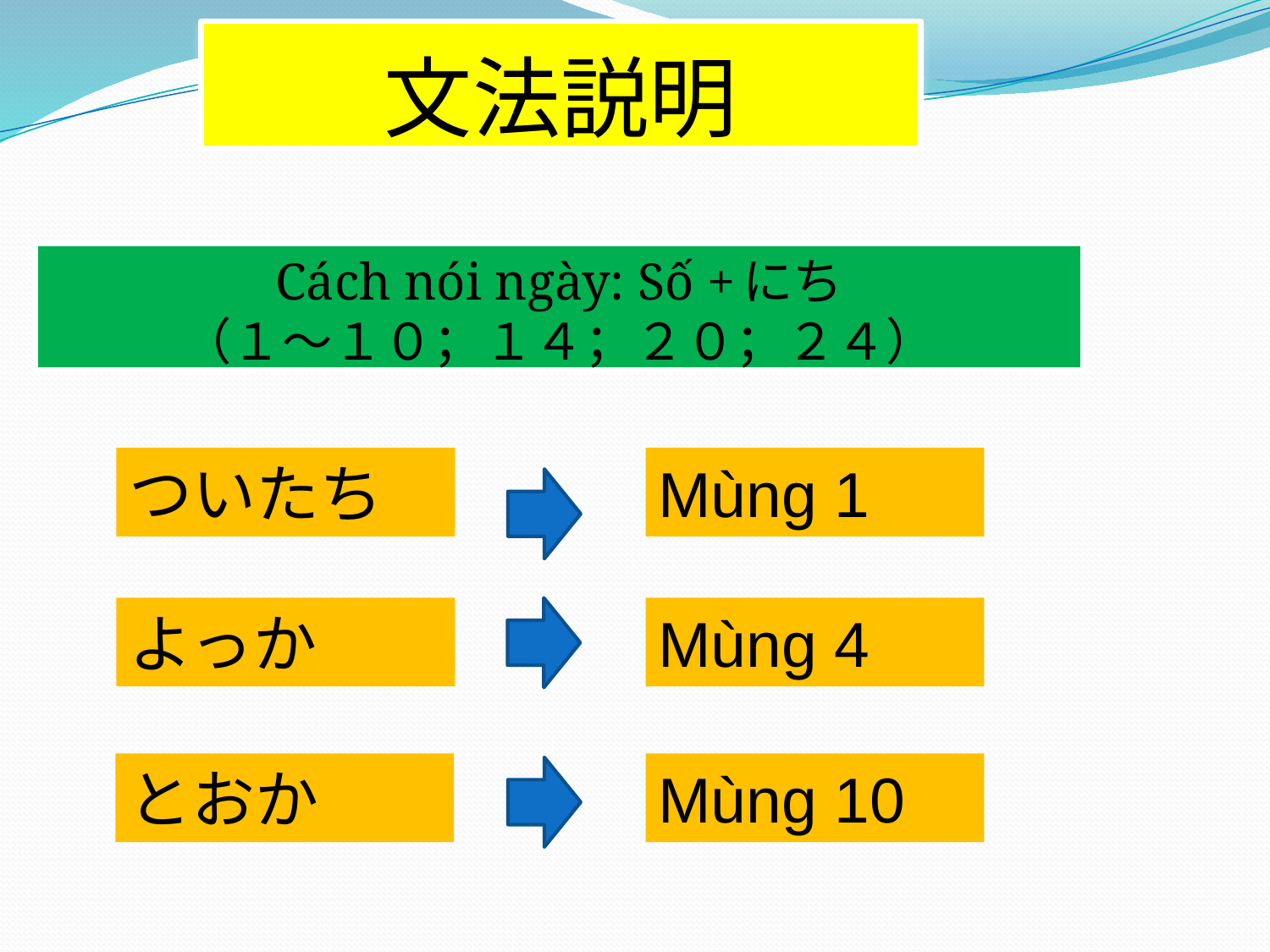

# 文法説明
Cách nói ngày: Số +にち
（１～１０；１４；２０；２４）
ついたち
Mùng 1

よっか
Mùng 4
Mùng 10
とおか